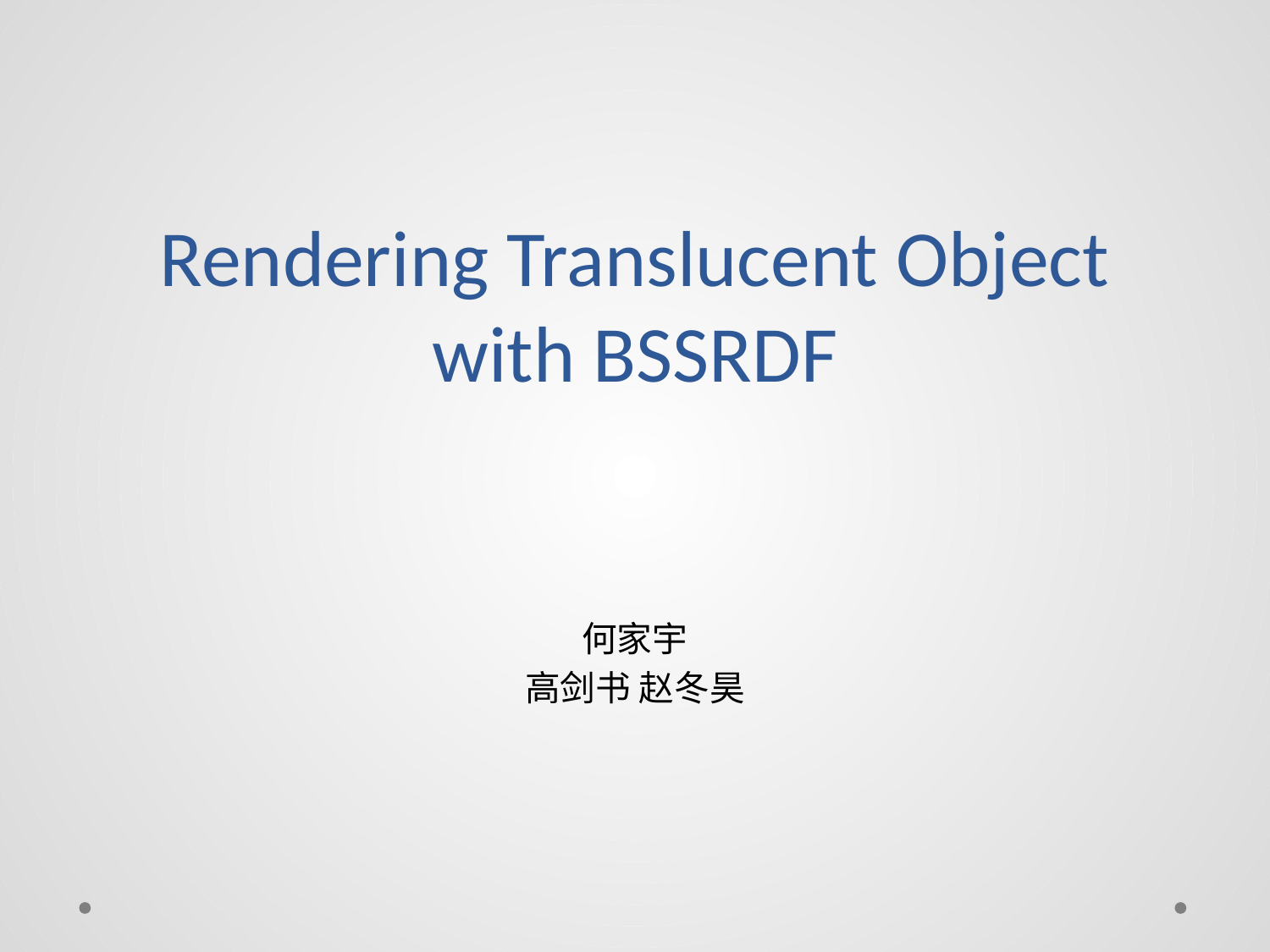

# Rendering Translucent Object with BSSRDF
何家宇
高剑书 赵冬昊